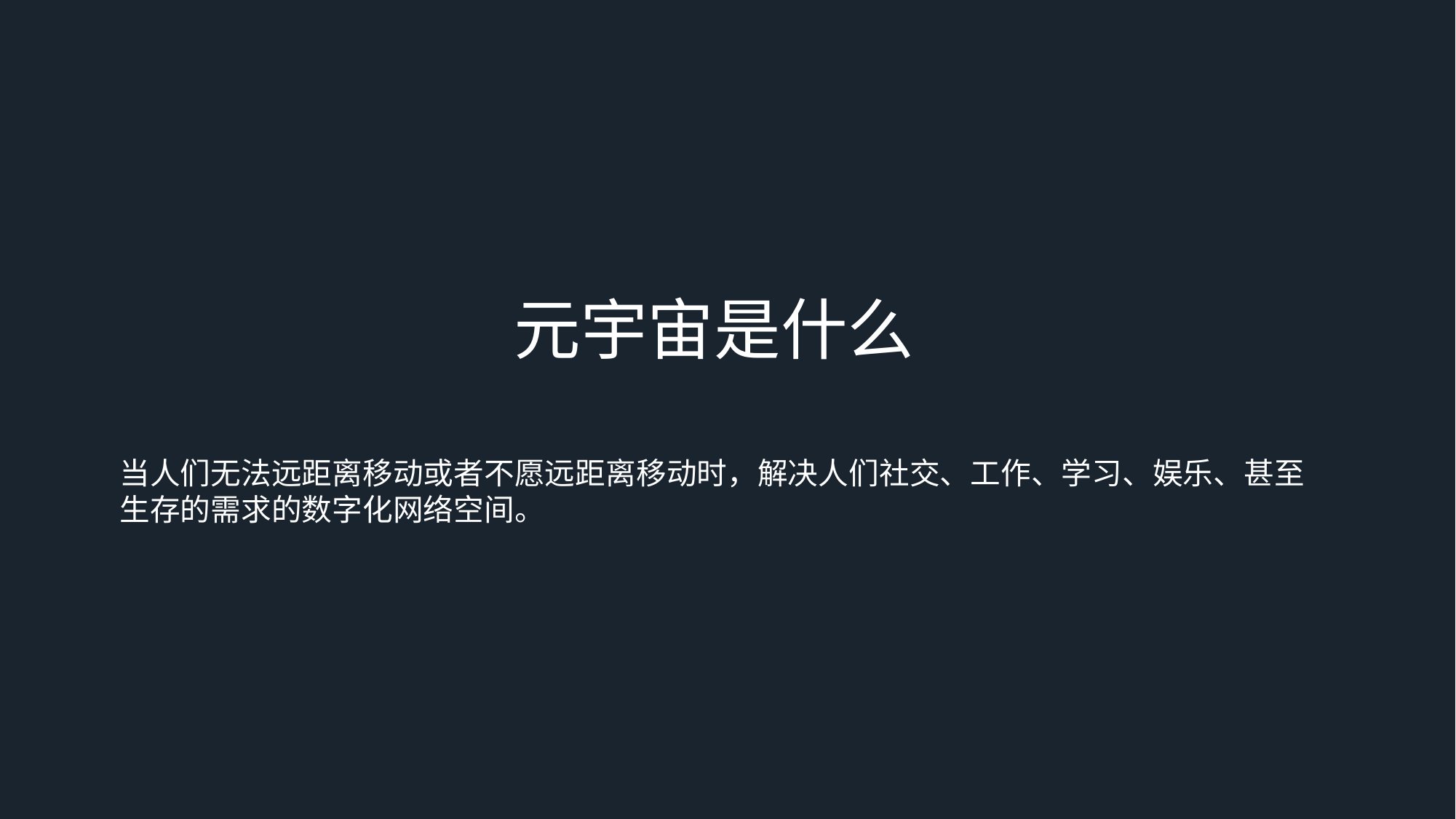

元宇宙是什么
当人们无法远距离移动或者不愿远距离移动时，解决人们社交、工作、学习、娱乐、甚至生存的需求的数字化网络空间。